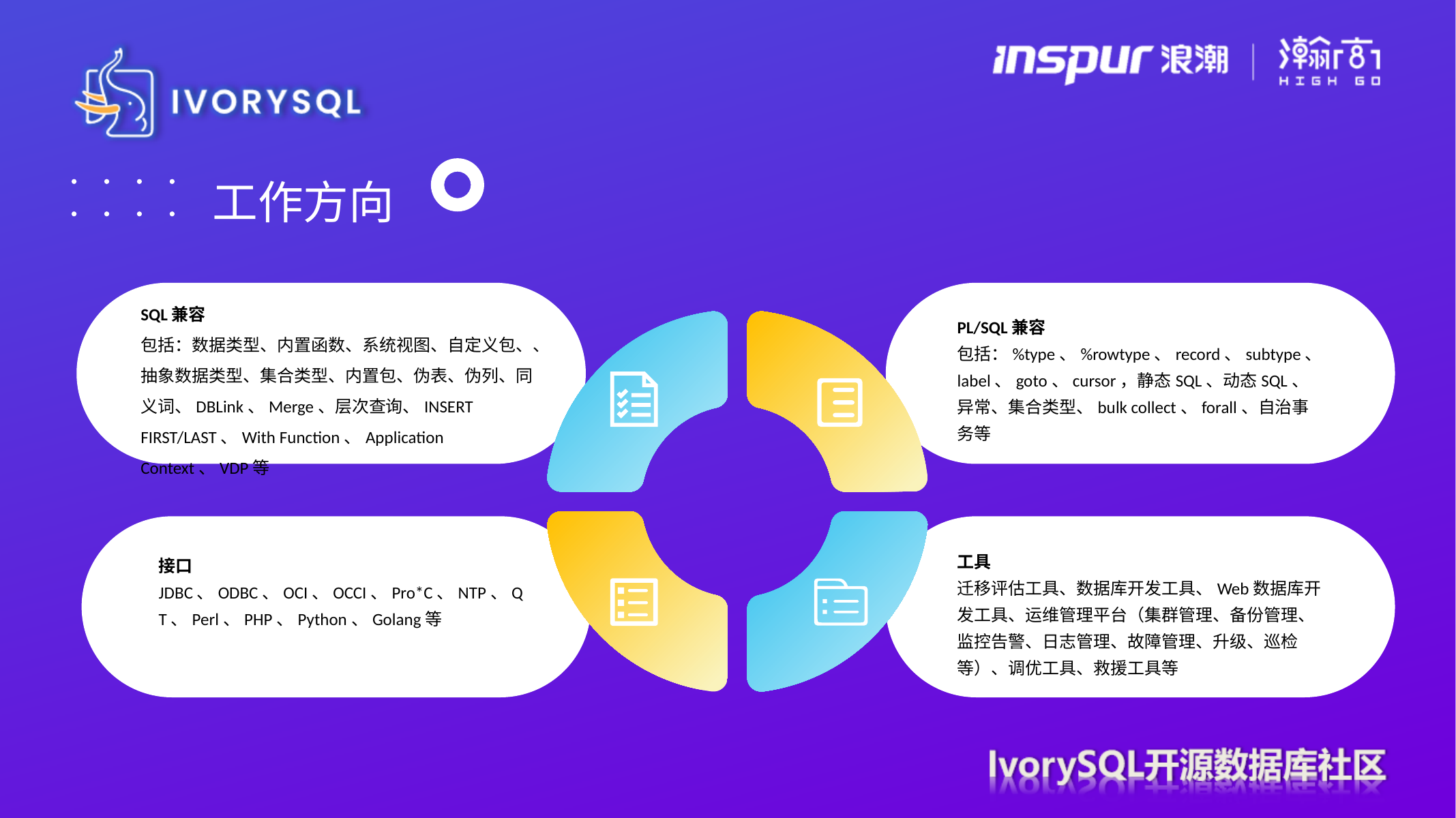

工作方向

SQL兼容
包括：数据类型、内置函数、系统视图、自定义包、、抽象数据类型、集合类型、内置包、伪表、伪列、同义词、DBLink、Merge、层次查询、INSERT FIRST/LAST、With Function、Application Context、VDP等
PL/SQL兼容
包括：%type、%rowtype、record、subtype、label、goto、cursor，静态SQL、动态SQL、异常、集合类型、bulk collect、forall、自治事务等

工具
迁移评估工具、数据库开发工具、Web数据库开发工具、运维管理平台（集群管理、备份管理、监控告警、日志管理、故障管理、升级、巡检等）、调优工具、救援工具等

接口
JDBC、ODBC、OCI、OCCI、Pro*C、NTP、QT、Perl、PHP、Python、Golang等